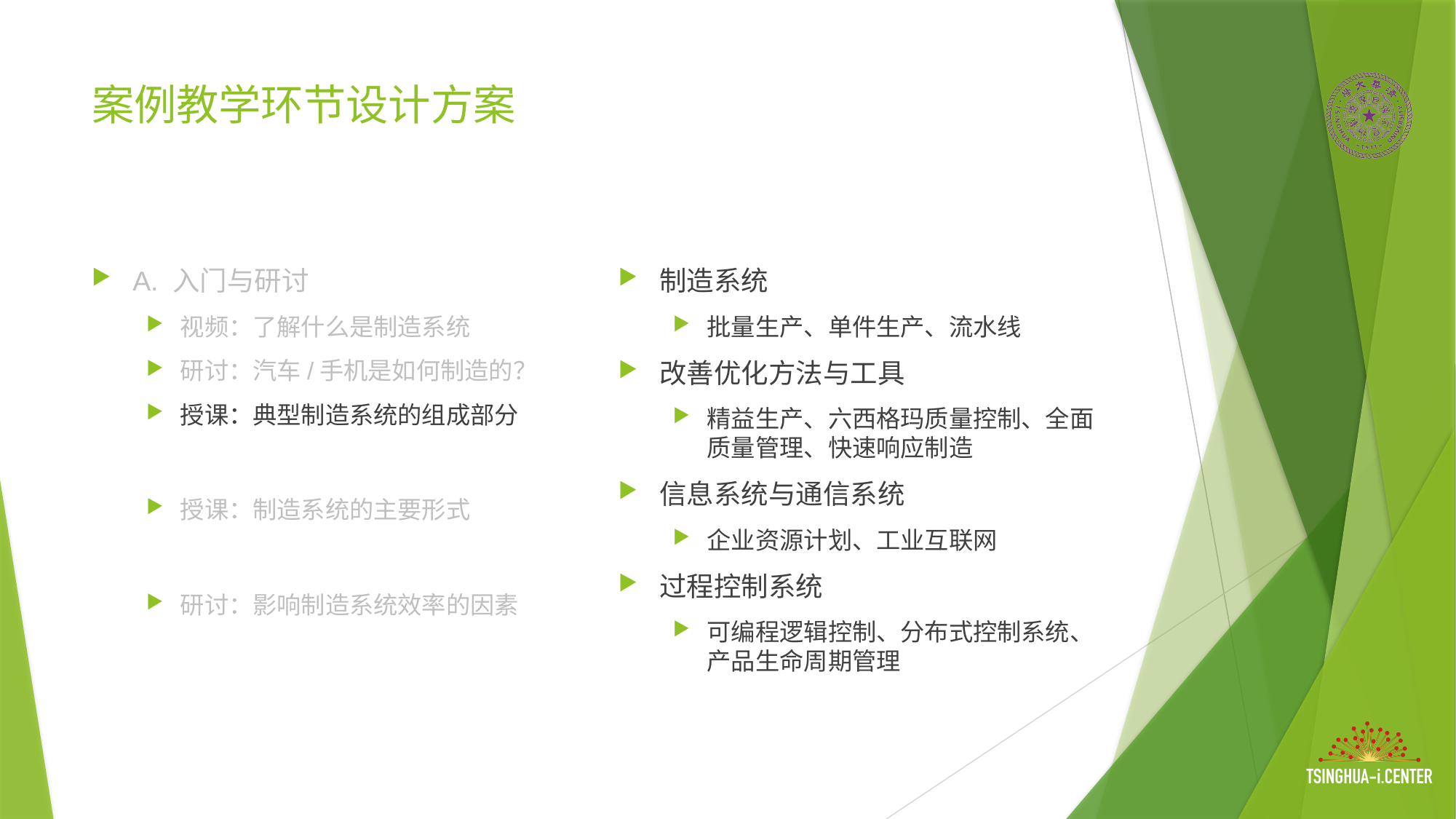

# 案例教学环节设计方案
A. 入门与研讨
视频：了解什么是制造系统
研讨：汽车/手机是如何制造的？
授课：典型制造系统的组成部分

授课：制造系统的主要形式

研讨：影响制造系统效率的因素
制造系统
批量生产、单件生产、流水线
改善优化方法与工具
精益生产、六西格玛质量控制、全面质量管理、快速响应制造
信息系统与通信系统
企业资源计划、工业互联网
过程控制系统
可编程逻辑控制、分布式控制系统、产品生命周期管理